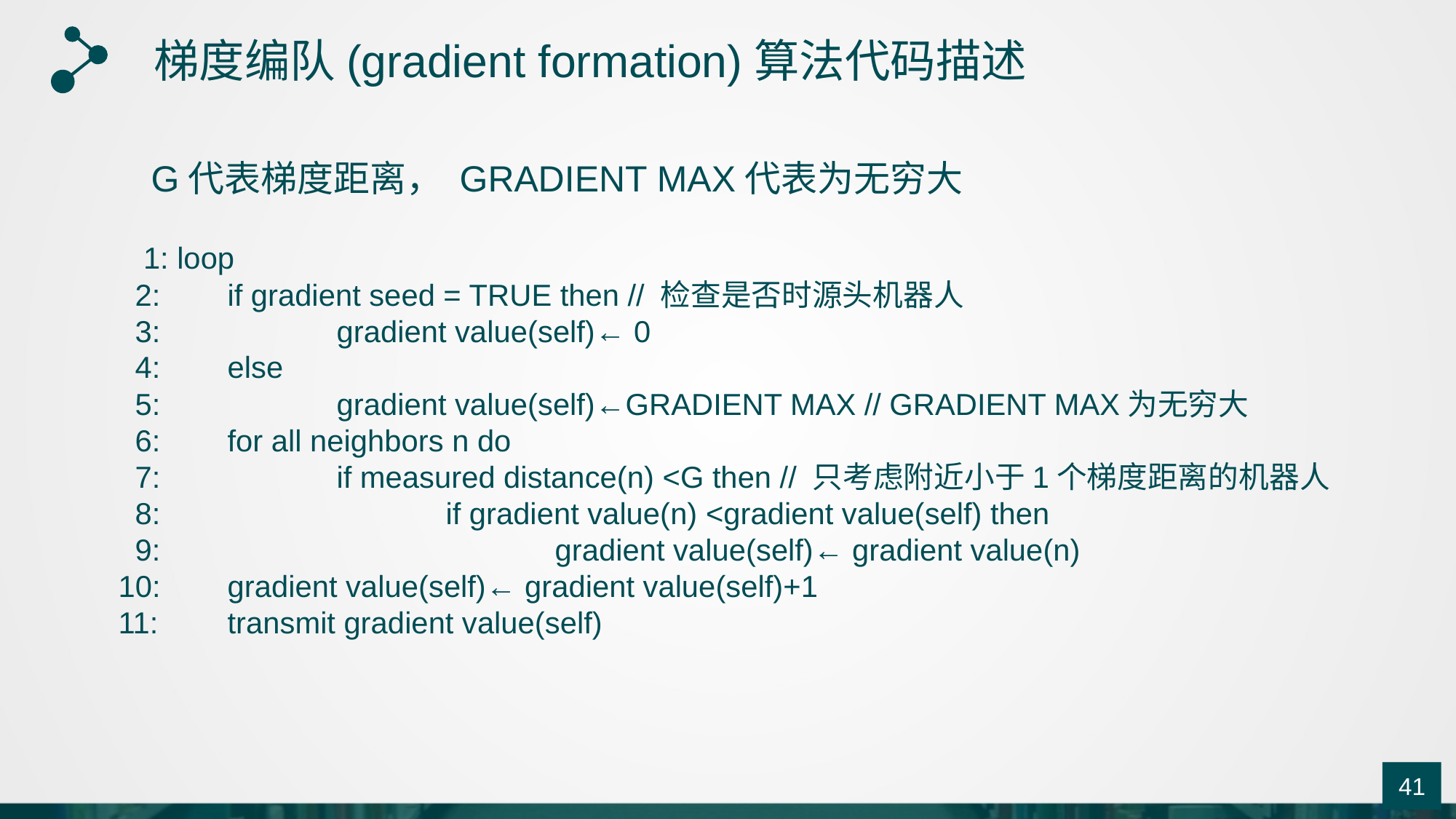

梯度编队(gradient formation)算法代码描述
G代表梯度距离， GRADIENT MAX代表为无穷大
   1: loop
  2: 	if gradient seed = TRUE then // 检查是否时源头机器人
  3: 		gradient value(self)← 0
  4: 	else
  5: 		gradient value(self)←GRADIENT MAX // GRADIENT MAX为无穷大
  6: 	for all neighbors n do
  7: 		if measured distance(n) <G then // 只考虑附近小于1个梯度距离的机器人
  8: 			if gradient value(n) <gradient value(self) then
  9: 				gradient value(self)← gradient value(n)
10: 	gradient value(self)← gradient value(self)+1
11: 	transmit gradient value(self)